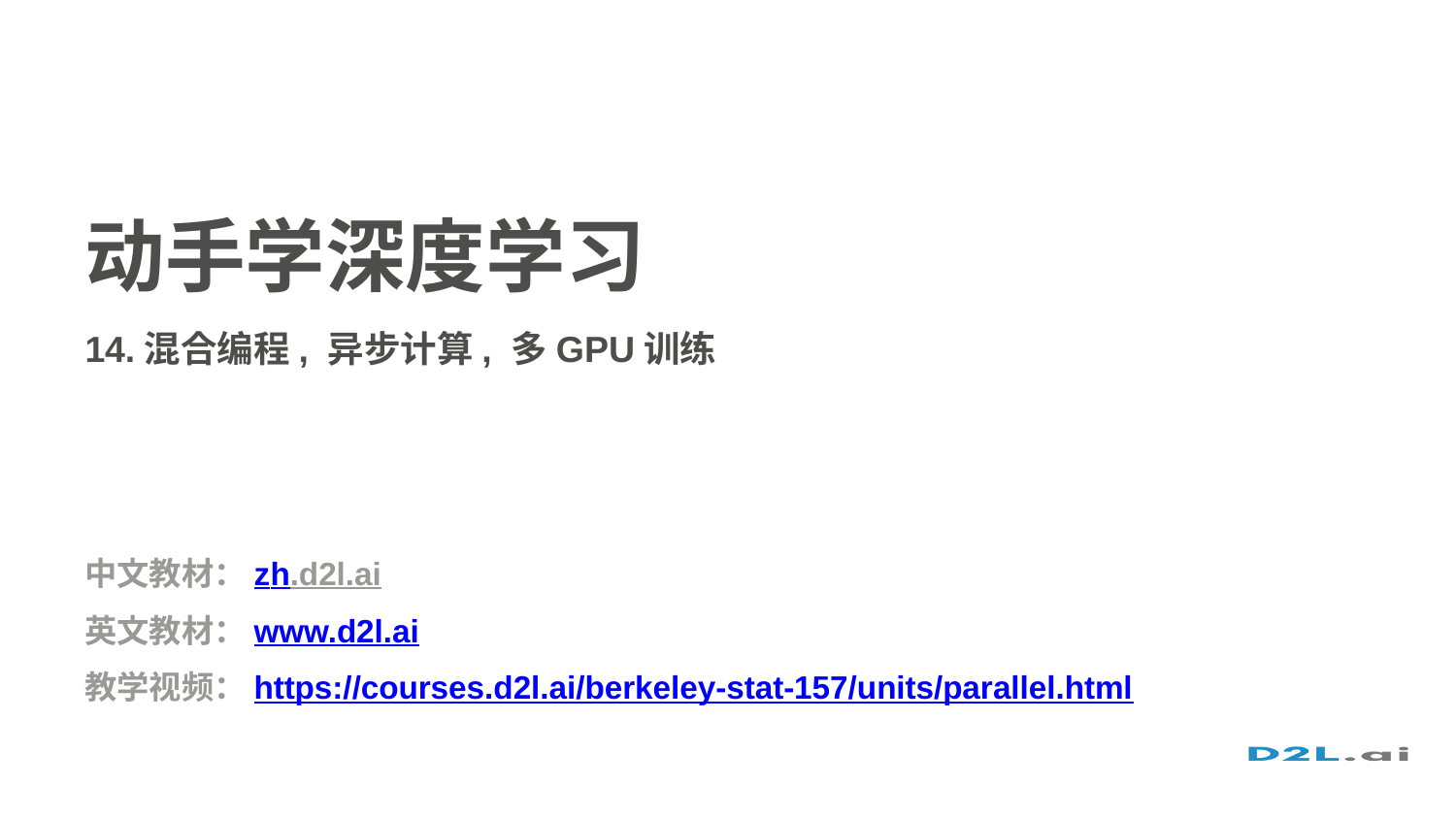

动手学深度学习
14.混合编程, 异步计算, 多GPU训练
中文教材：zh.d2l.ai
英文教材：www.d2l.ai
教学视频：https://courses.d2l.ai/berkeley-stat-157/units/parallel.html